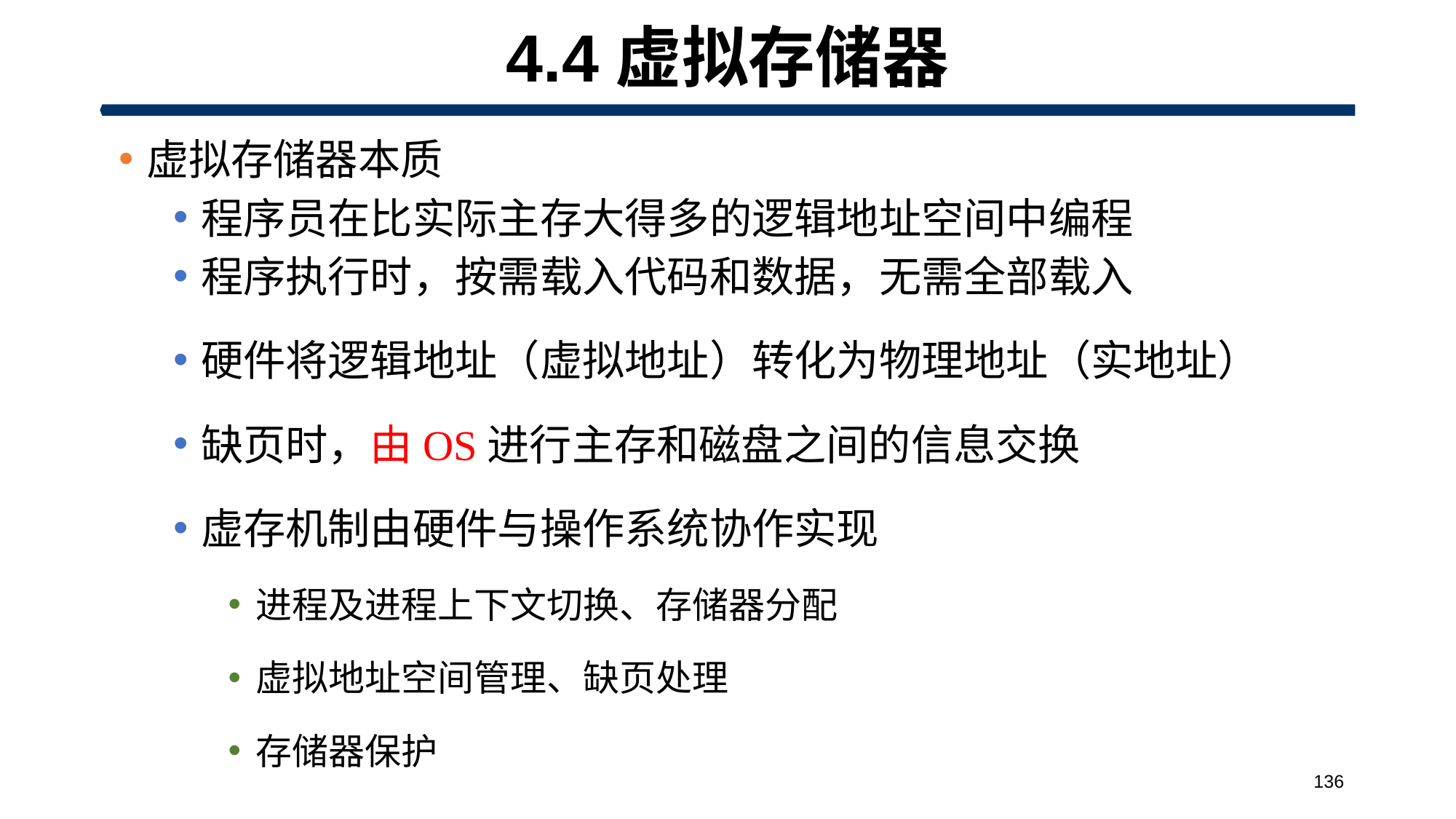

# 4.4虚拟存储器
虚拟存储器本质
程序员在比实际主存大得多的逻辑地址空间中编程
程序执行时，按需载入代码和数据，无需全部载入
硬件将逻辑地址（虚拟地址）转化为物理地址（实地址）
缺页时，由OS进行主存和磁盘之间的信息交换
虚存机制由硬件与操作系统协作实现
进程及进程上下文切换、存储器分配
虚拟地址空间管理、缺页处理
存储器保护
136